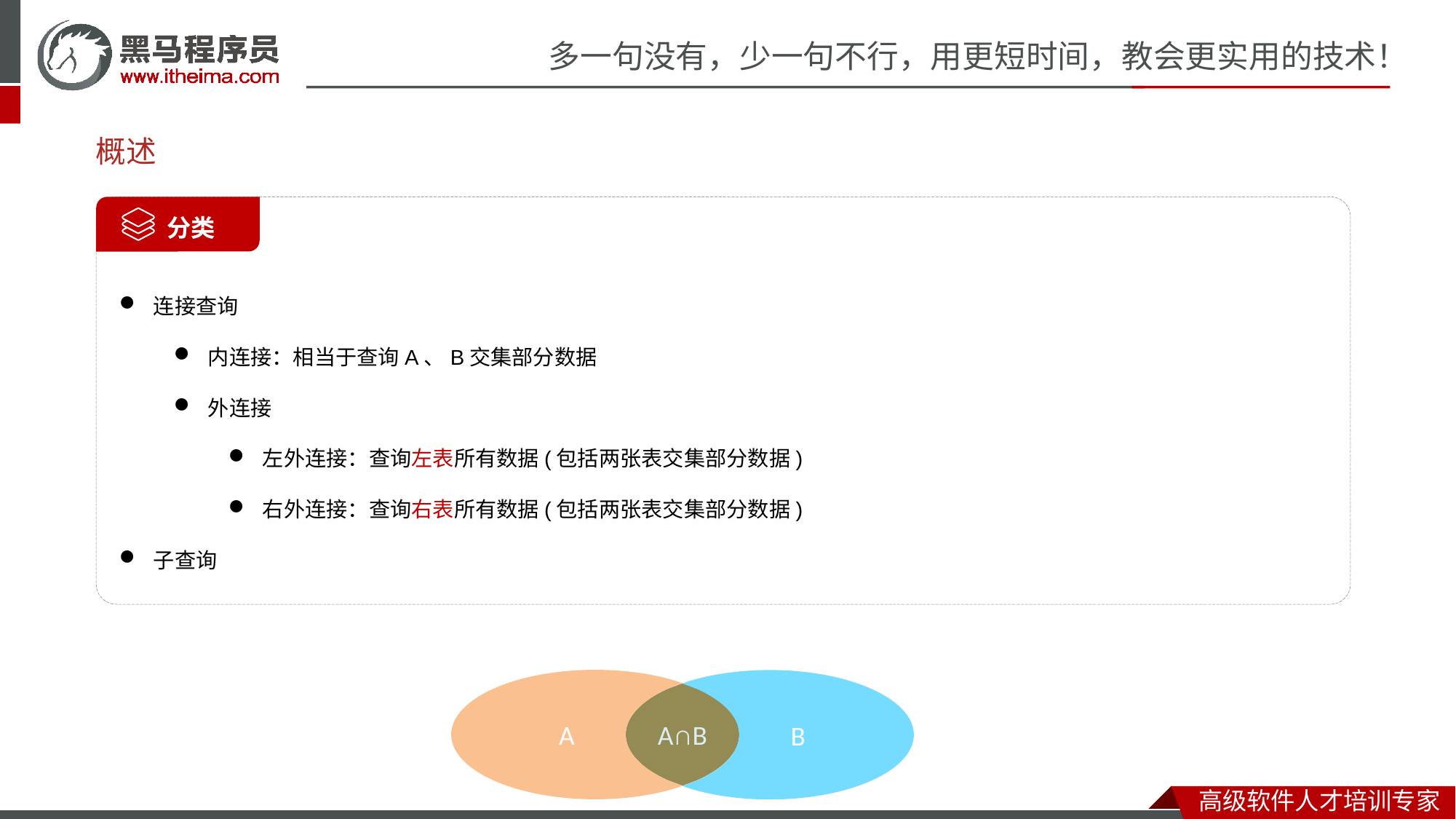

# 概述
连接查询
内连接：相当于查询A、B交集部分数据
外连接
左外连接：查询左表所有数据(包括两张表交集部分数据)
右外连接：查询右表所有数据(包括两张表交集部分数据)
子查询
         分类

A
B
A∩B